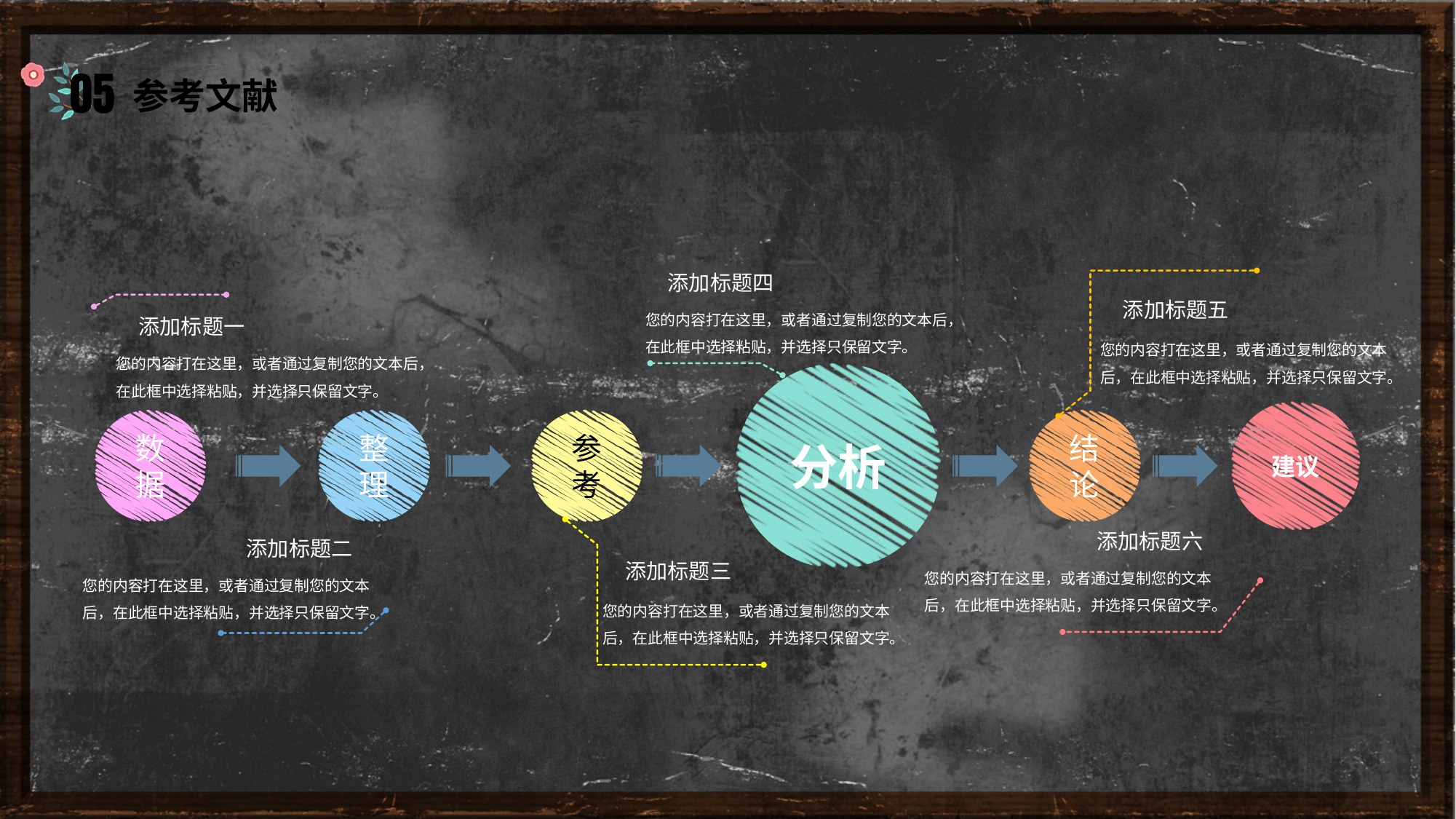

05
参考文献
添加标题四

添加标题五

您的内容打在这里，或者通过复制您的文本后，在此框中选择粘贴，并选择只保留文字。
添加标题一
您的内容打在这里，或者通过复制您的文本后，在此框中选择粘贴，并选择只保留文字。
您的内容打在这里，或者通过复制您的文本后，在此框中选择粘贴，并选择只保留文字。

分析
建议
数据
整理
参考
结论

添加标题六
添加标题二
添加标题三
您的内容打在这里，或者通过复制您的文本后，在此框中选择粘贴，并选择只保留文字。
您的内容打在这里，或者通过复制您的文本后，在此框中选择粘贴，并选择只保留文字。

您的内容打在这里，或者通过复制您的文本后，在此框中选择粘贴，并选择只保留文字。